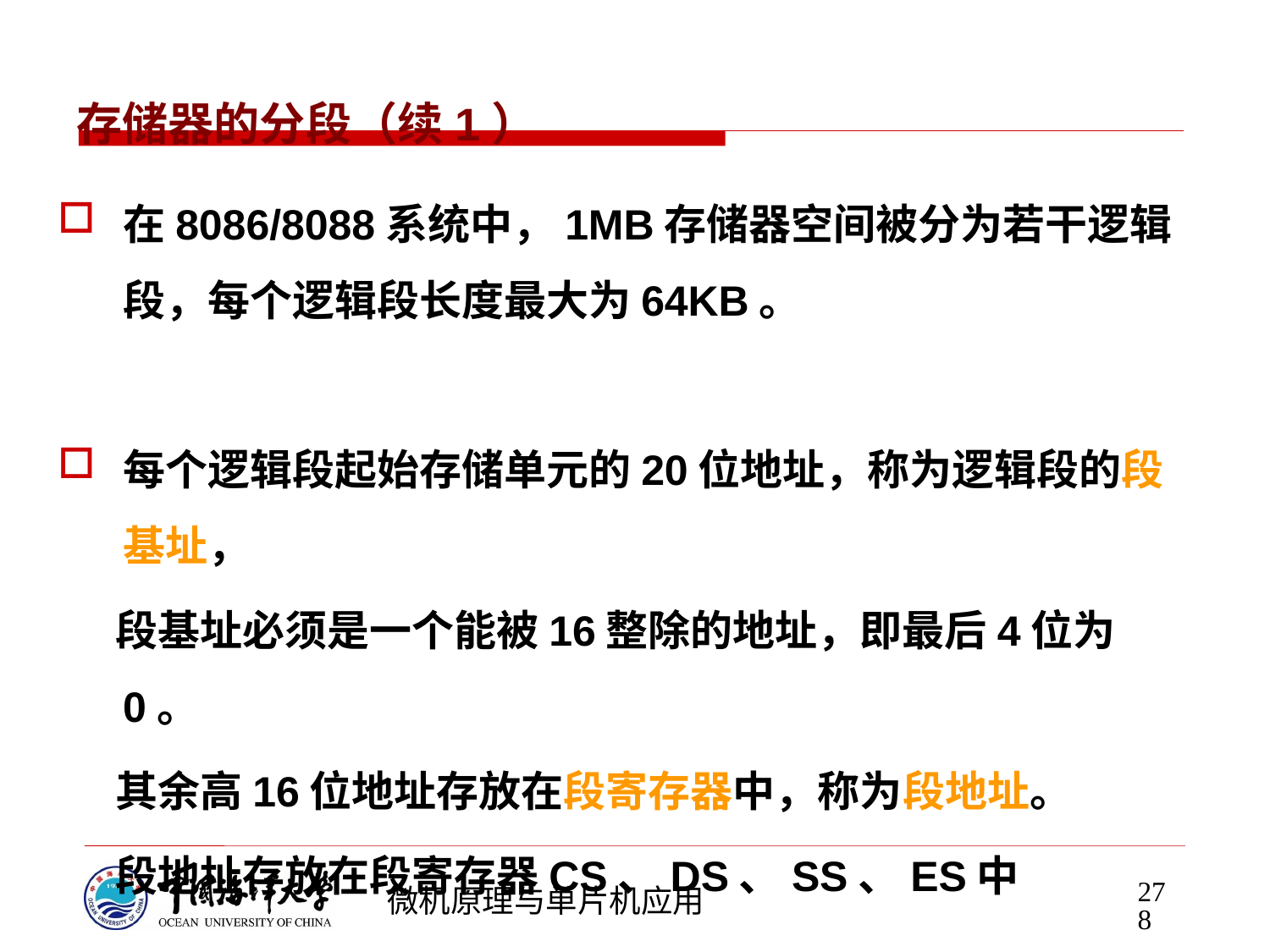

# 存储器的分段（续1）
在8086/8088系统中，1MB存储器空间被分为若干逻辑段，每个逻辑段长度最大为64KB。

每个逻辑段起始存储单元的20位地址，称为逻辑段的段基址，
     段基址必须是一个能被16整除的地址，即最后4位为0。
     其余高16位地址存放在段寄存器中，称为段地址。
     段地址存放在段寄存器CS、DS、SS、ES中

278